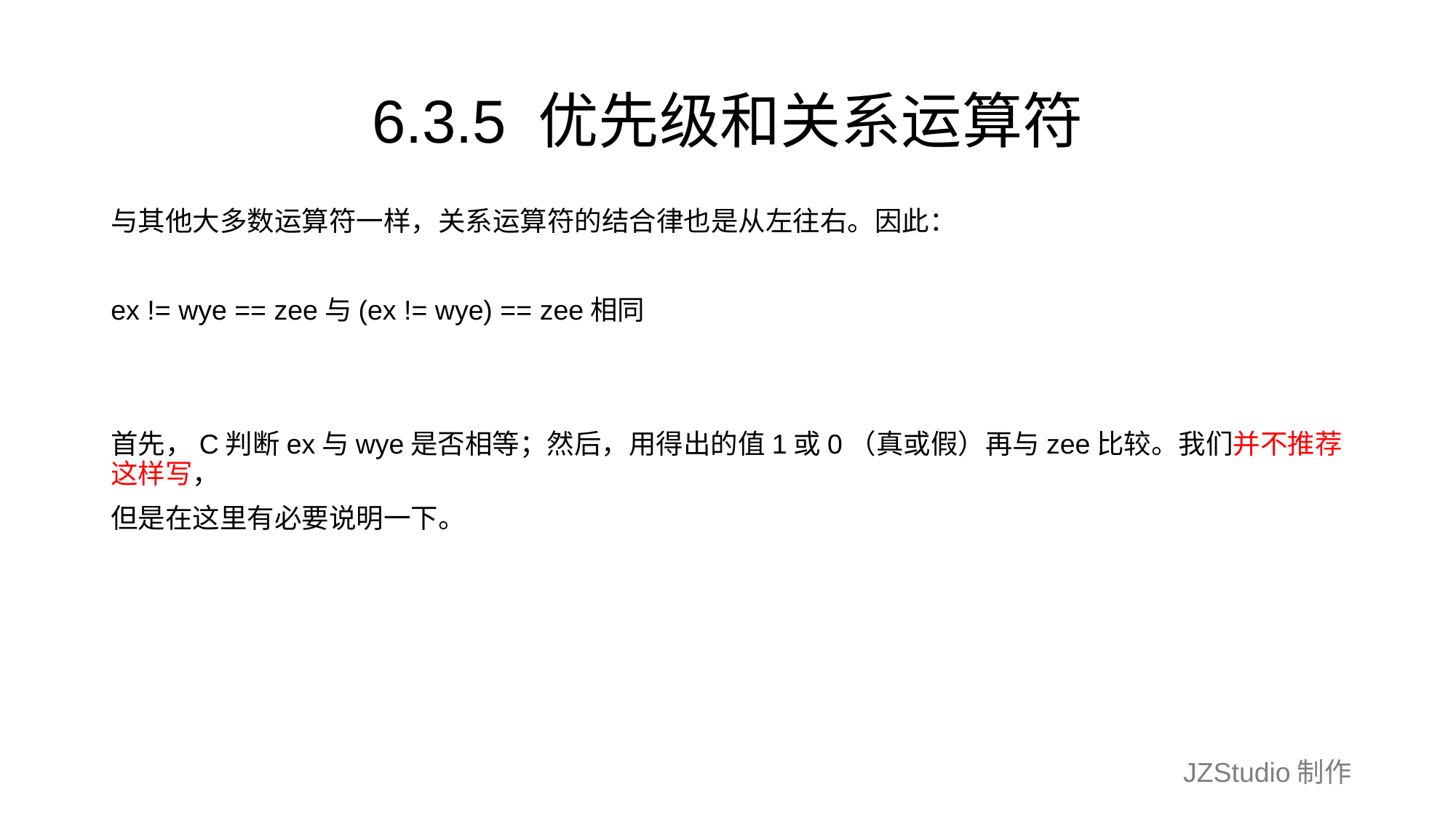

# 6.3.5 优先级和关系运算符
与其他大多数运算符一样，关系运算符的结合律也是从左往右。因此：

ex != wye == zee与(ex != wye) == zee相同

首先，C判断ex与wye是否相等；然后，用得出的值1或0（真或假）再与zee比较。我们并不推荐这样写，
但是在这里有必要说明一下。